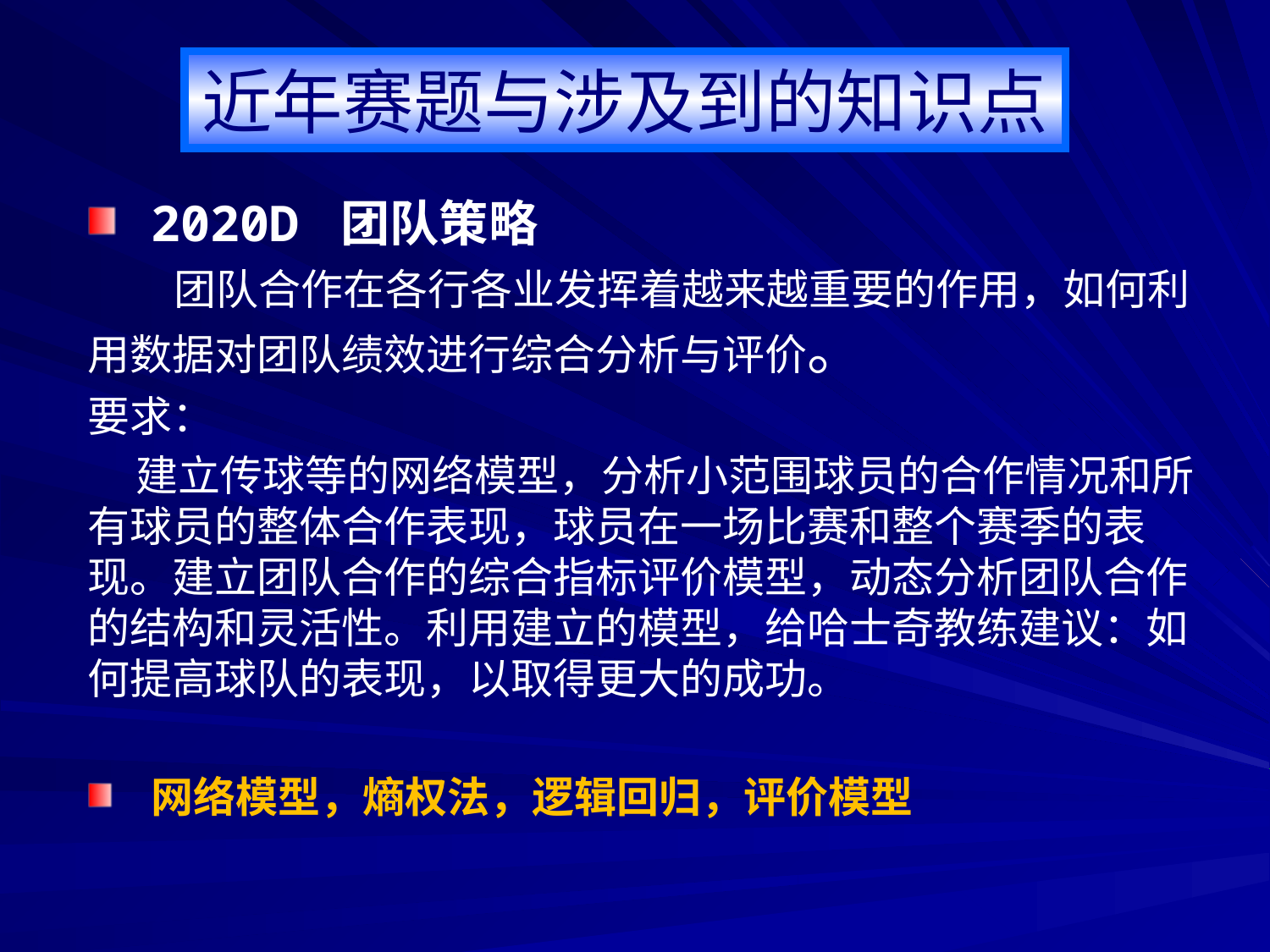

近年赛题与涉及到的知识点
2020D 团队策略
        团队合作在各行各业发挥着越来越重要的作用，如何利用数据对团队绩效进行综合分析与评价。
要求：
    建立传球等的网络模型，分析小范围球员的合作情况和所有球员的整体合作表现，球员在一场比赛和整个赛季的表现。建立团队合作的综合指标评价模型，动态分析团队合作的结构和灵活性。利用建立的模型，给哈士奇教练建议：如何提高球队的表现，以取得更大的成功。

网络模型，熵权法，逻辑回归，评价模型